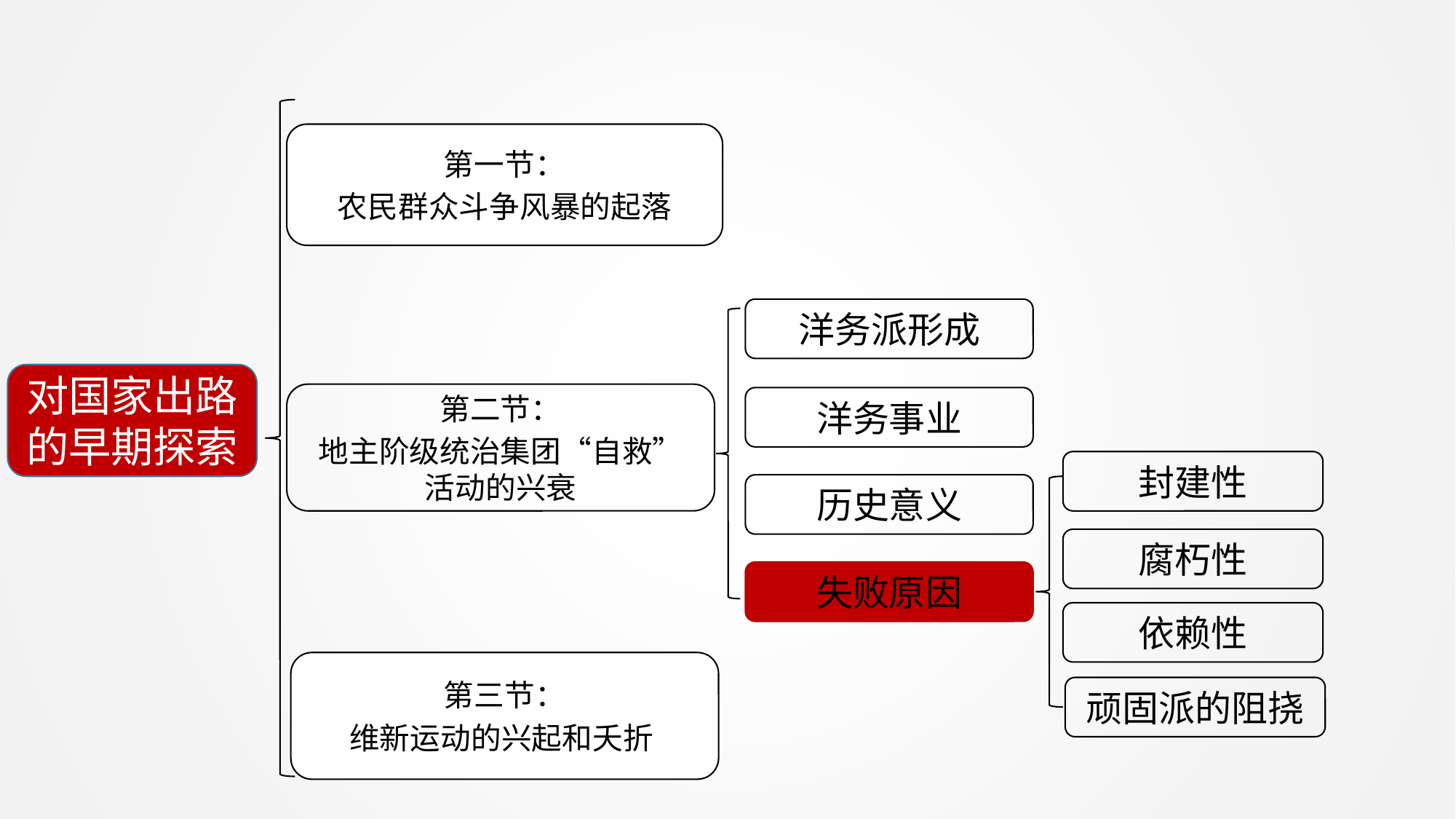

第一节：
农民群众斗争风暴的起落
洋务派形成

对国家出路的早期探索
第二节：
地主阶级统治集团“自救”活动的兴衰
洋务事业
封建性
历史意义

腐朽性
失败原因
依赖性
第三节：
维新运动的兴起和夭折
顽固派的阻挠